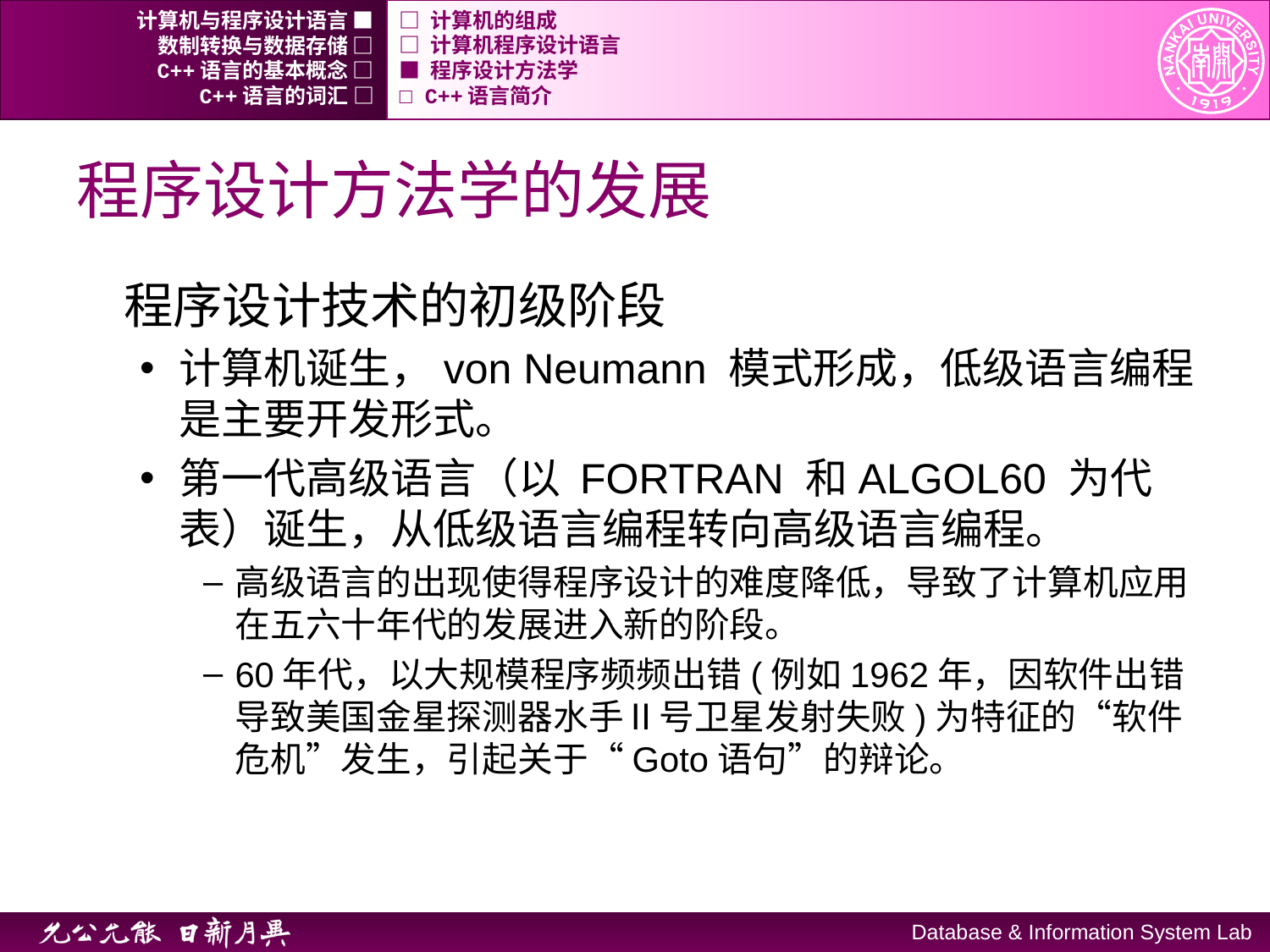

计算机与程序设计语言 ■
□ 计算机的组成
数制转换与数据存储 □
□ 计算机程序设计语言
C++语言的基本概念 □
■ 程序设计方法学
C++语言的词汇 □
□ C++语言简介
# 程序设计方法学的发展
程序设计技术的初级阶段
计算机诞生，von Neumann 模式形成，低级语言编程是主要开发形式。
第一代高级语言（以 FORTRAN 和ALGOL60 为代表）诞生，从低级语言编程转向高级语言编程。
高级语言的出现使得程序设计的难度降低，导致了计算机应用在五六十年代的发展进入新的阶段。
60年代，以大规模程序频频出错(例如1962年，因软件出错导致美国金星探测器水手Ⅱ号卫星发射失败)为特征的“软件危机”发生，引起关于“Goto语句”的辩论。